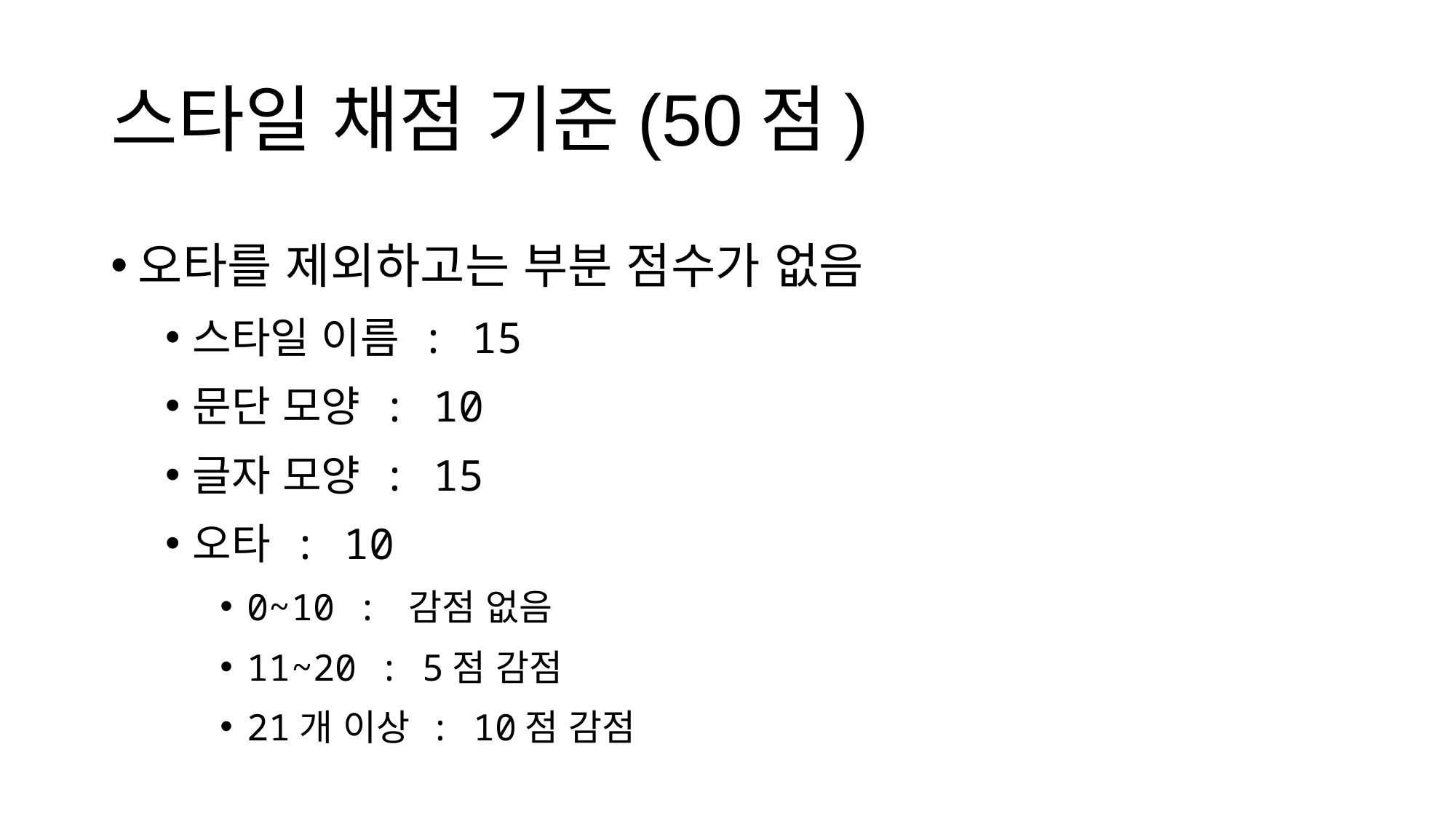

# 스타일 채점 기준(50점)
오타를 제외하고는 부분 점수가 없음
스타일 이름 : 15
문단 모양 : 10
글자 모양 : 15
오타 : 10
0~10 : 감점 없음
11~20 : 5점 감점
21개 이상 : 10점 감점